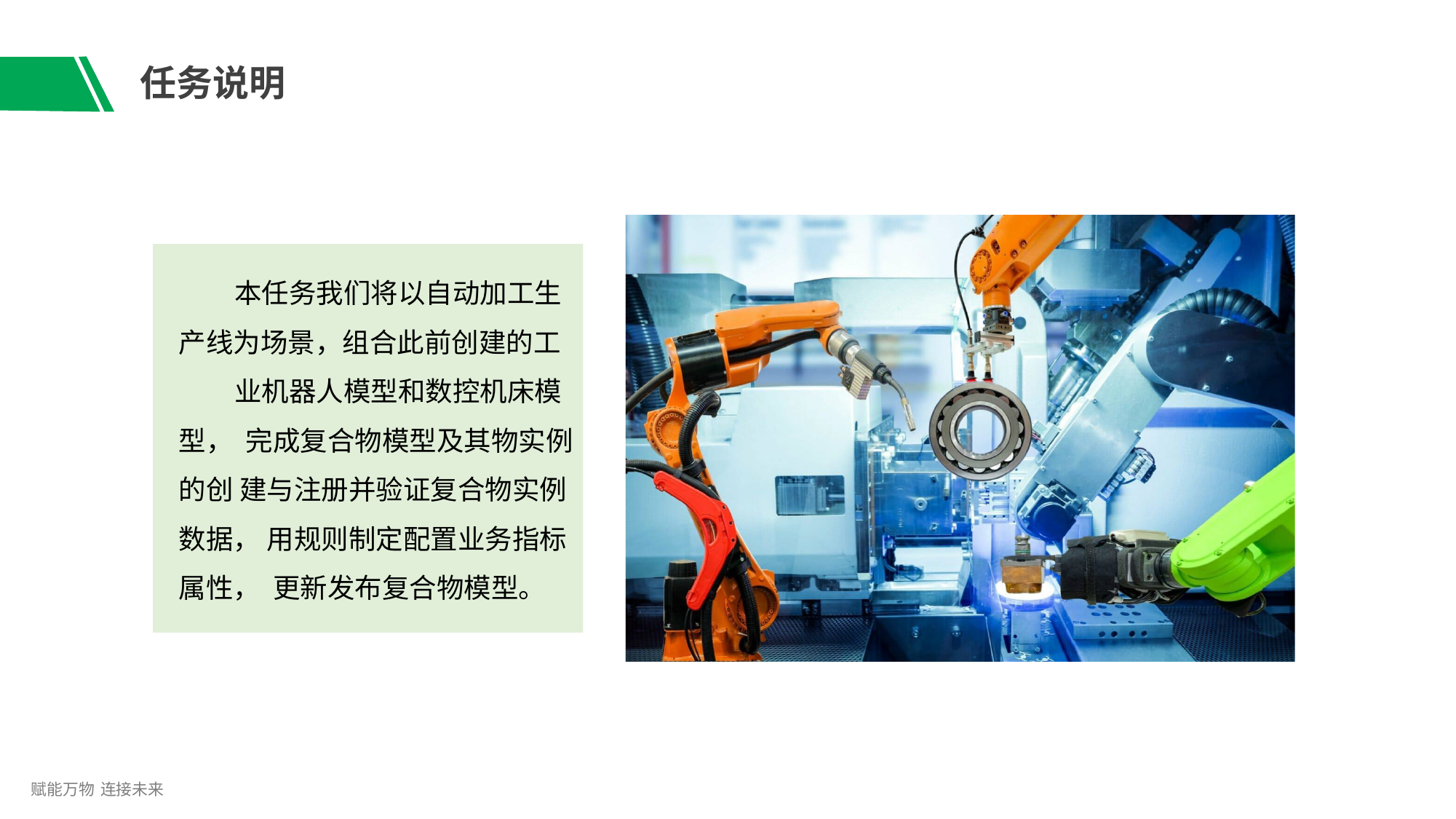

# 任务说明

本任务我们将以自动加工生 产线为场景，组合此前创建的工
业机器人模型和数控机床模型，  完成复合物模型及其物实例的创 建与注册并验证复合物实例数据， 用规则制定配置业务指标属性，  更新发布复合物模型。
赋能万物 连接未来